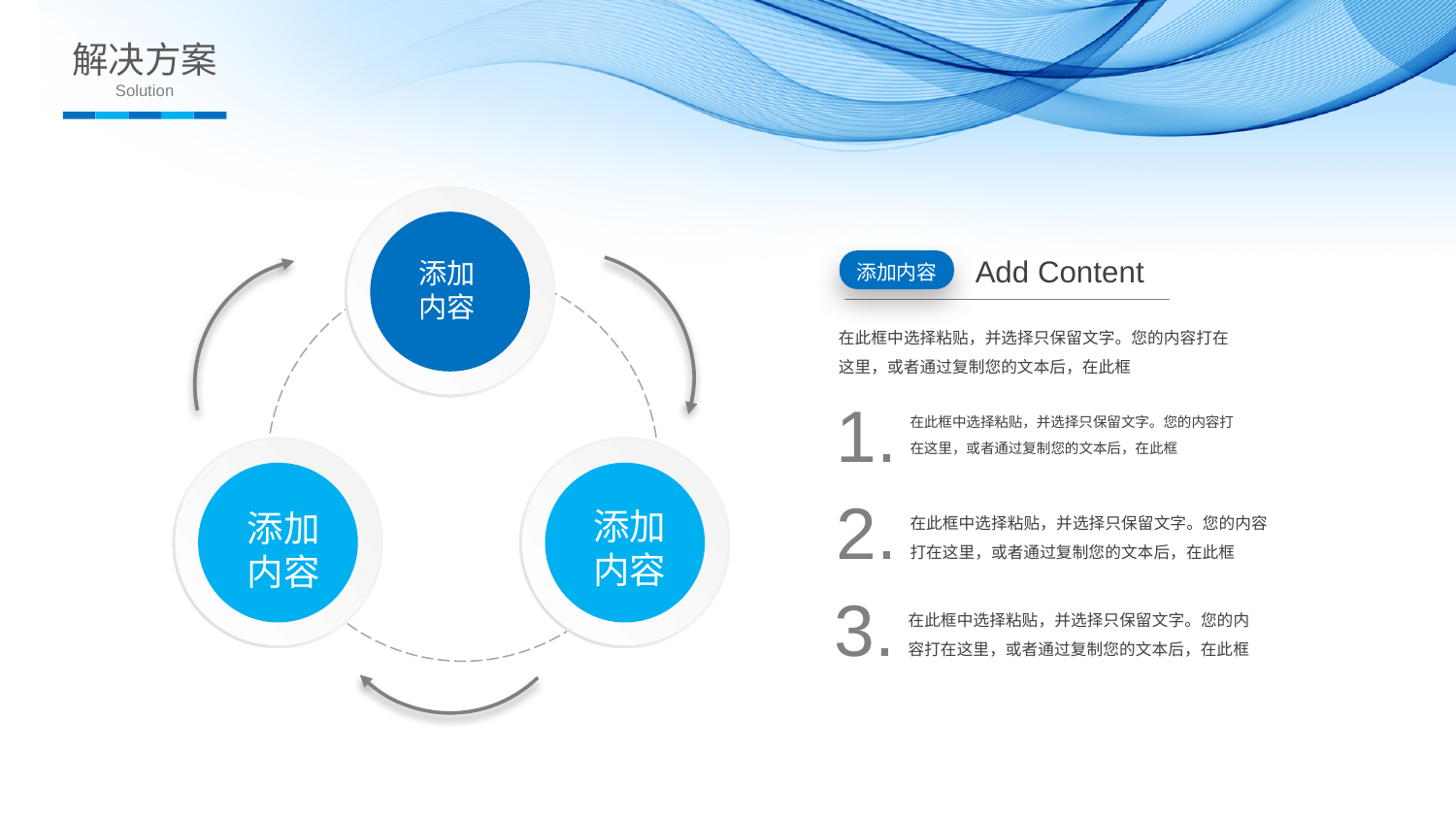

解决方案
Solution

添加
内容
Add Content

添加内容

在此框中选择粘贴，并选择只保留文字。您的内容打在这里，或者通过复制您的文本后，在此框
1.
在此框中选择粘贴，并选择只保留文字。您的内容打在这里，或者通过复制您的文本后，在此框

添加
内容

添加
内容
2.
在此框中选择粘贴，并选择只保留文字。您的内容打在这里，或者通过复制您的文本后，在此框
3.
在此框中选择粘贴，并选择只保留文字。您的内容打在这里，或者通过复制您的文本后，在此框